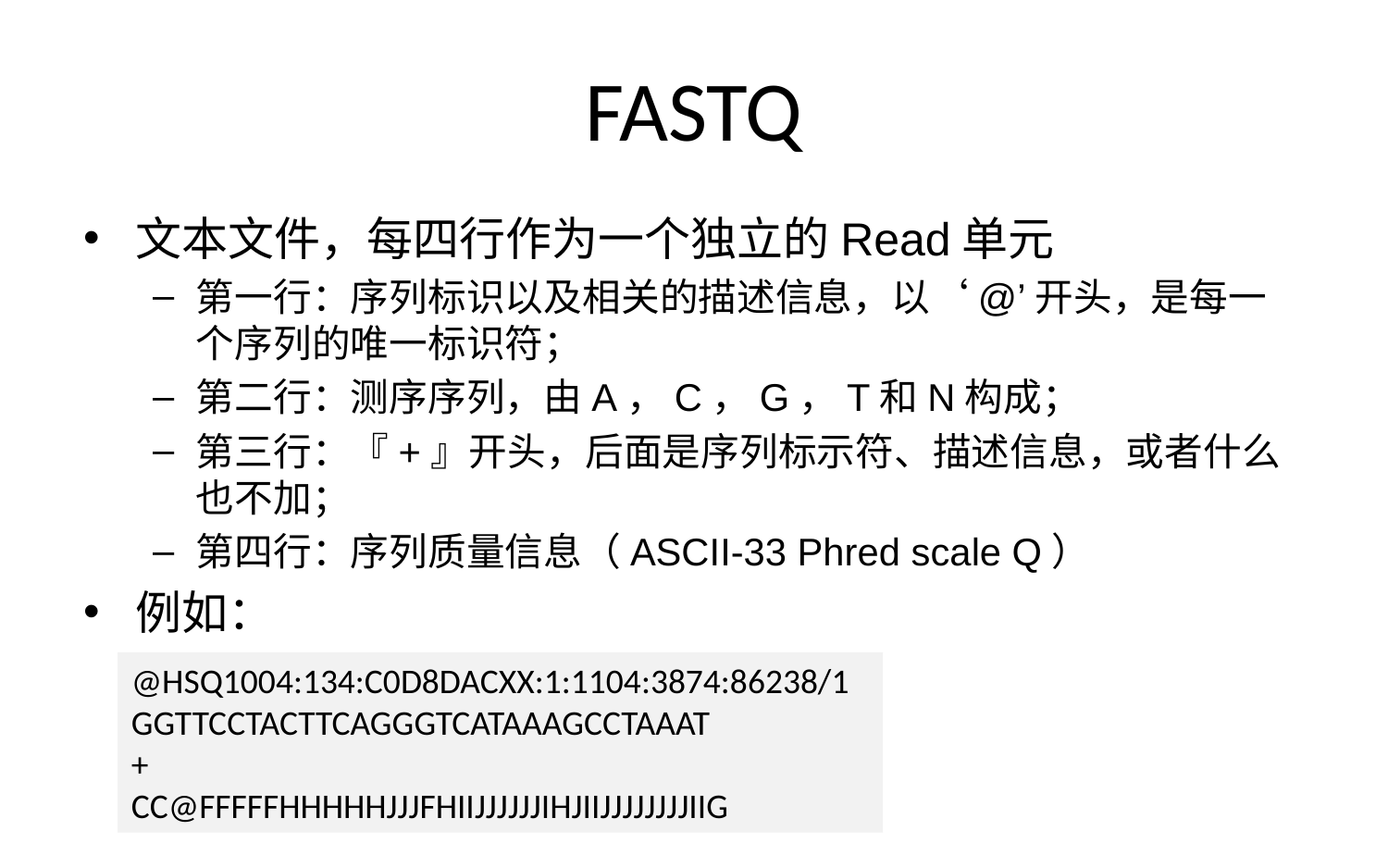

# FASTQ
文本文件，每四行作为一个独立的Read单元
第一行：序列标识以及相关的描述信息，以‘@’开头，是每一个序列的唯一标识符；
第二行：测序序列，由A，C，G，T和N构成；
第三行：『+』开头，后面是序列标示符、描述信息，或者什么也不加；
第四行：序列质量信息（ASCII-33 Phred scale Q）
例如：
@HSQ1004:134:C0D8DACXX:1:1104:3874:86238/1
GGTTCCTACTTCAGGGTCATAAAGCCTAAAT
+
CC@FFFFFHHHHHJJJFHIIJJJJJJIHJIIJJJJJJJJIIG